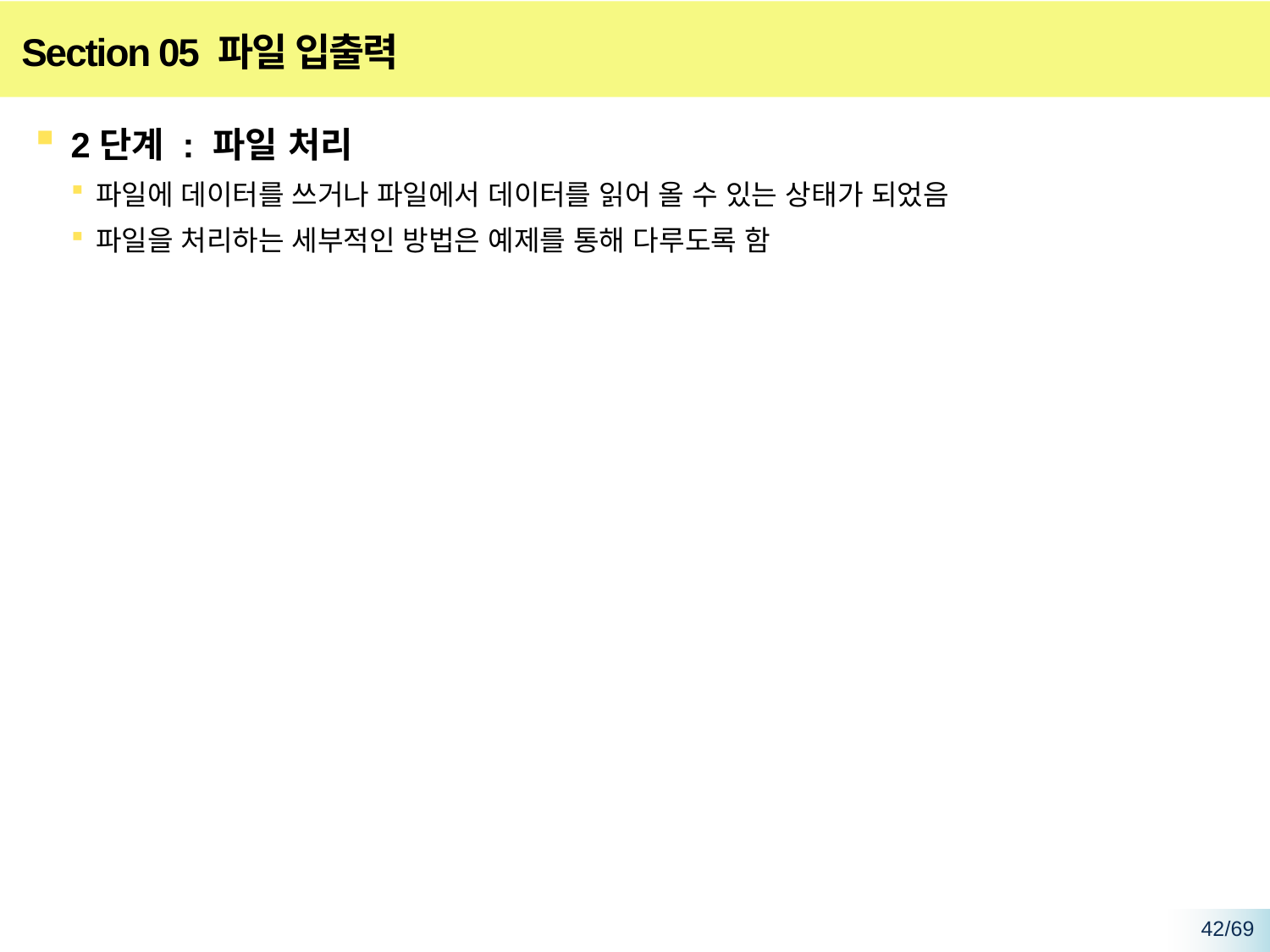

# Section 05 파일 입출력
2단계 : 파일 처리
파일에 데이터를 쓰거나 파일에서 데이터를 읽어 올 수 있는 상태가 되었음
파일을 처리하는 세부적인 방법은 예제를 통해 다루도록 함